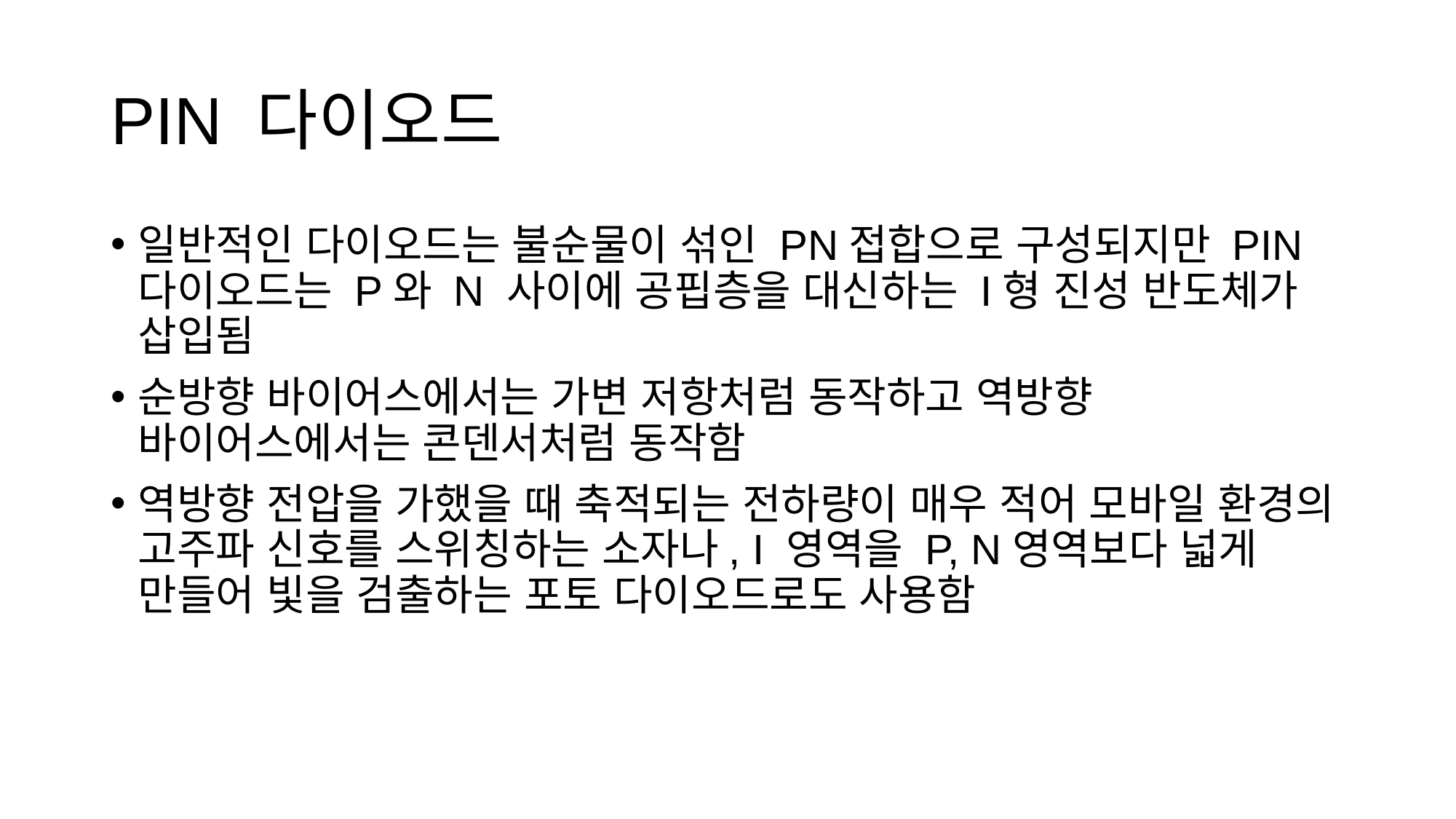

# PIN 다이오드
일반적인 다이오드는 불순물이 섞인 PN접합으로 구성되지만 PIN 다이오드는 P와 N 사이에 공핍층을 대신하는 I형 진성 반도체가 삽입됨
순방향 바이어스에서는 가변 저항처럼 동작하고 역방향 바이어스에서는 콘덴서처럼 동작함
역방향 전압을 가했을 때 축적되는 전하량이 매우 적어 모바일 환경의 고주파 신호를 스위칭하는 소자나, I 영역을 P, N영역보다 넓게 만들어 빛을 검출하는 포토 다이오드로도 사용함